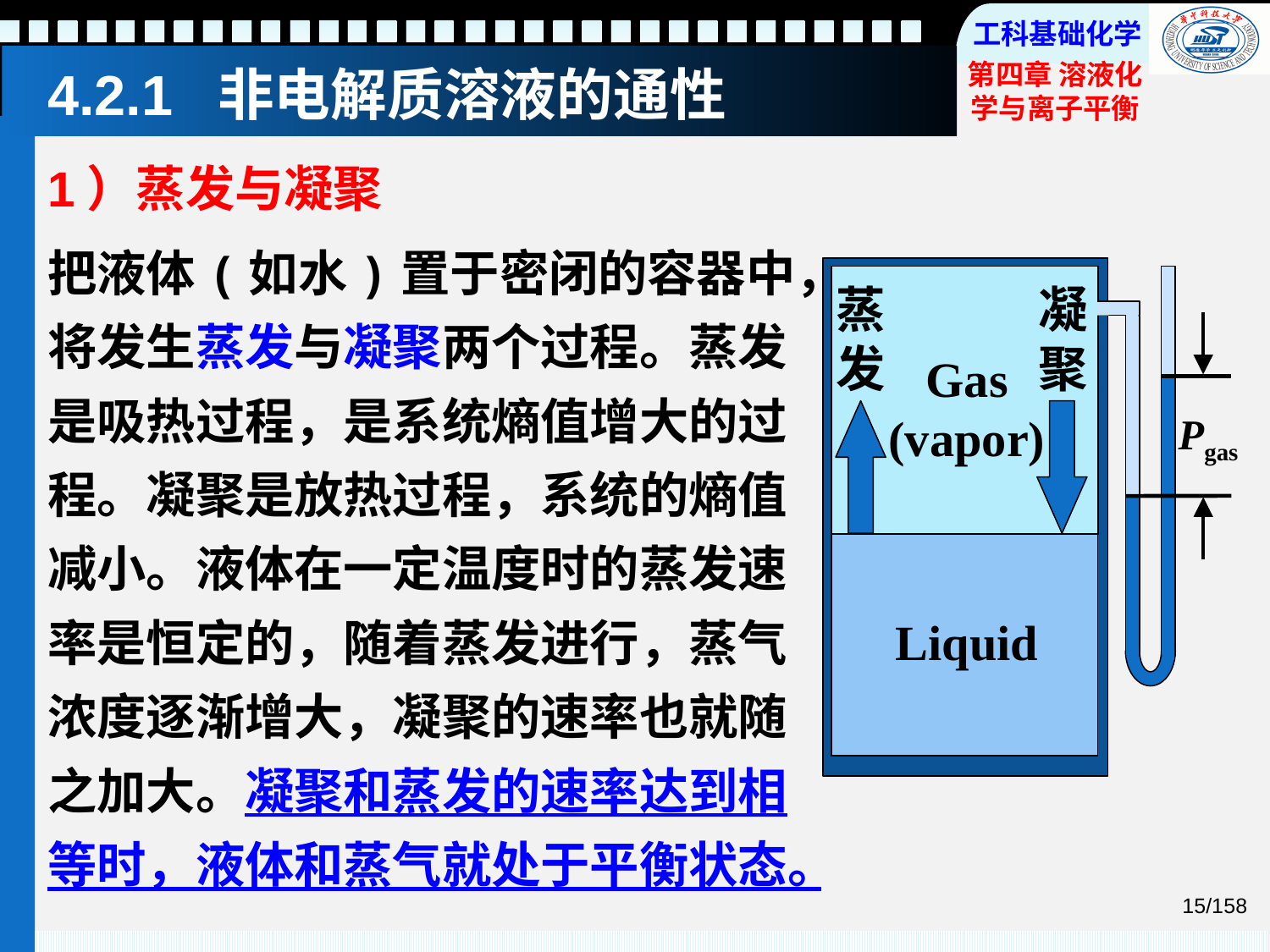

# 4.2.1  非电解质溶液的通性
1）蒸发与凝聚
把液体(如水)置于密闭的容器中，将发生蒸发与凝聚两个过程。蒸发是吸热过程，是系统熵值增大的过程。凝聚是放热过程，系统的熵值减小。液体在一定温度时的蒸发速率是恒定的，随着蒸发进行，蒸气浓度逐渐增大，凝聚的速率也就随之加大。凝聚和蒸发的速率达到相等时，液体和蒸气就处于平衡状态。

凝聚
蒸发

Gas (vapor)

Pgas

Liquid